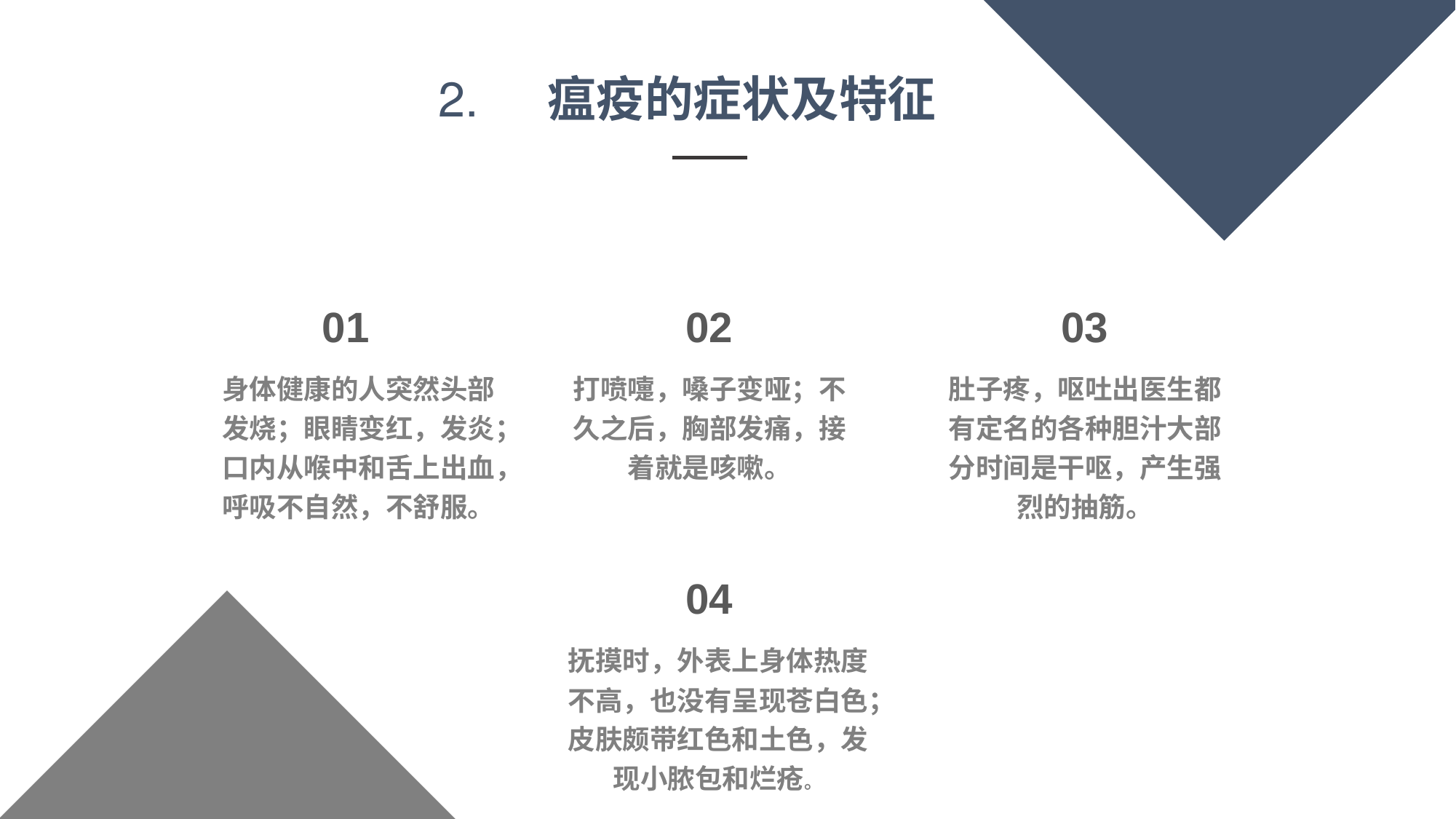

2.	瘟疫的症状及特征
01
02
03
身体健康的人突然头部发烧；眼睛变红，发炎；口内从喉中和舌上出血，呼吸不自然，不舒服。
打喷嚏，嗓子变哑；不久之后，胸部发痛，接着就是咳嗽。
肚子疼，呕吐出医生都有定名的各种胆汁大部分时间是干呕，产生强烈的抽筋。
04
抚摸时，外表上身体热度不高，也没有呈现苍白色；皮肤颇带红色和土色，发现小脓包和烂疮。